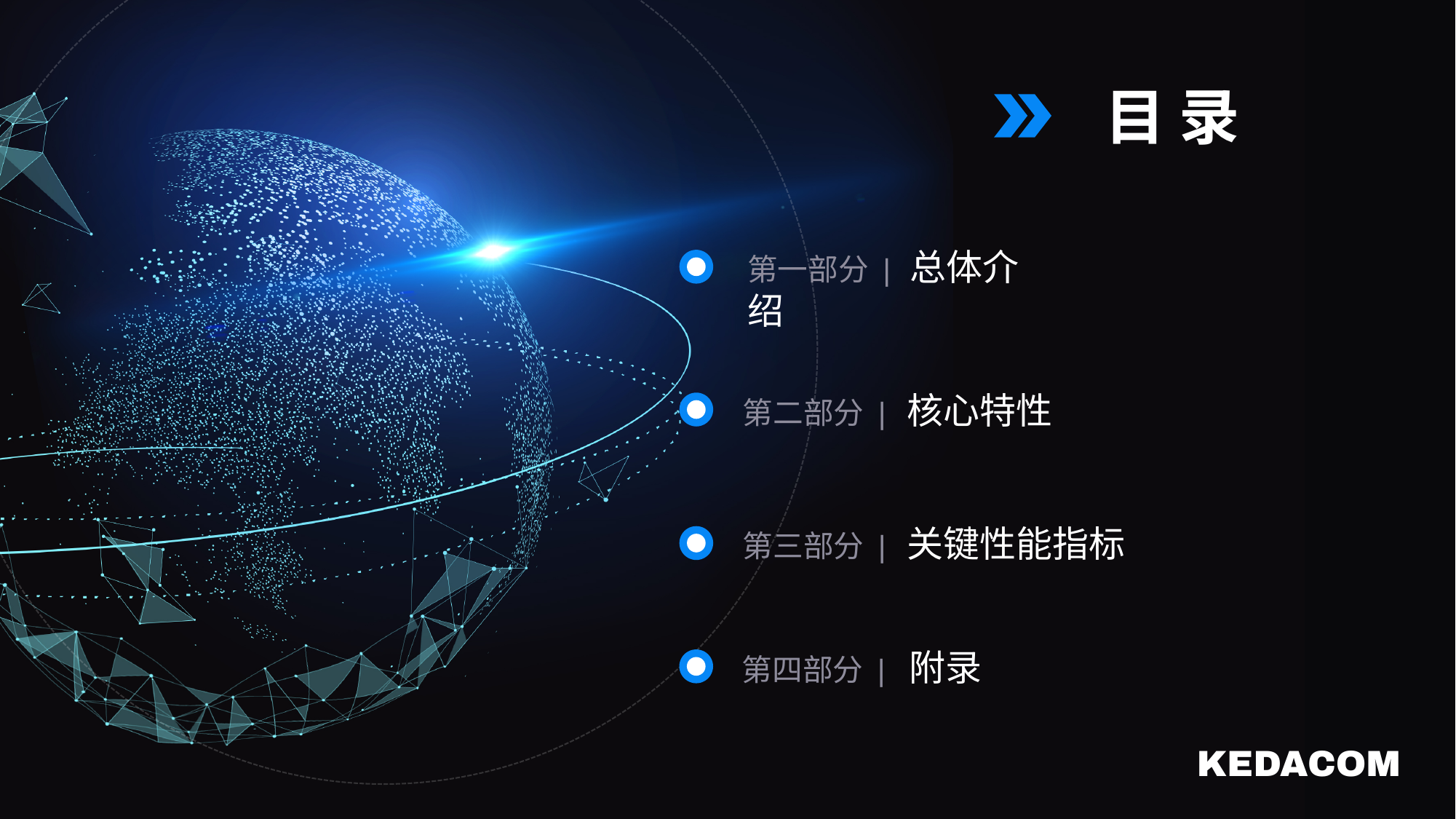

目 录

第一部分 |  总体介绍

第二部分 |  核心特性

第三部分 |  关键性能指标

第四部分 |  附录

KEDACOM